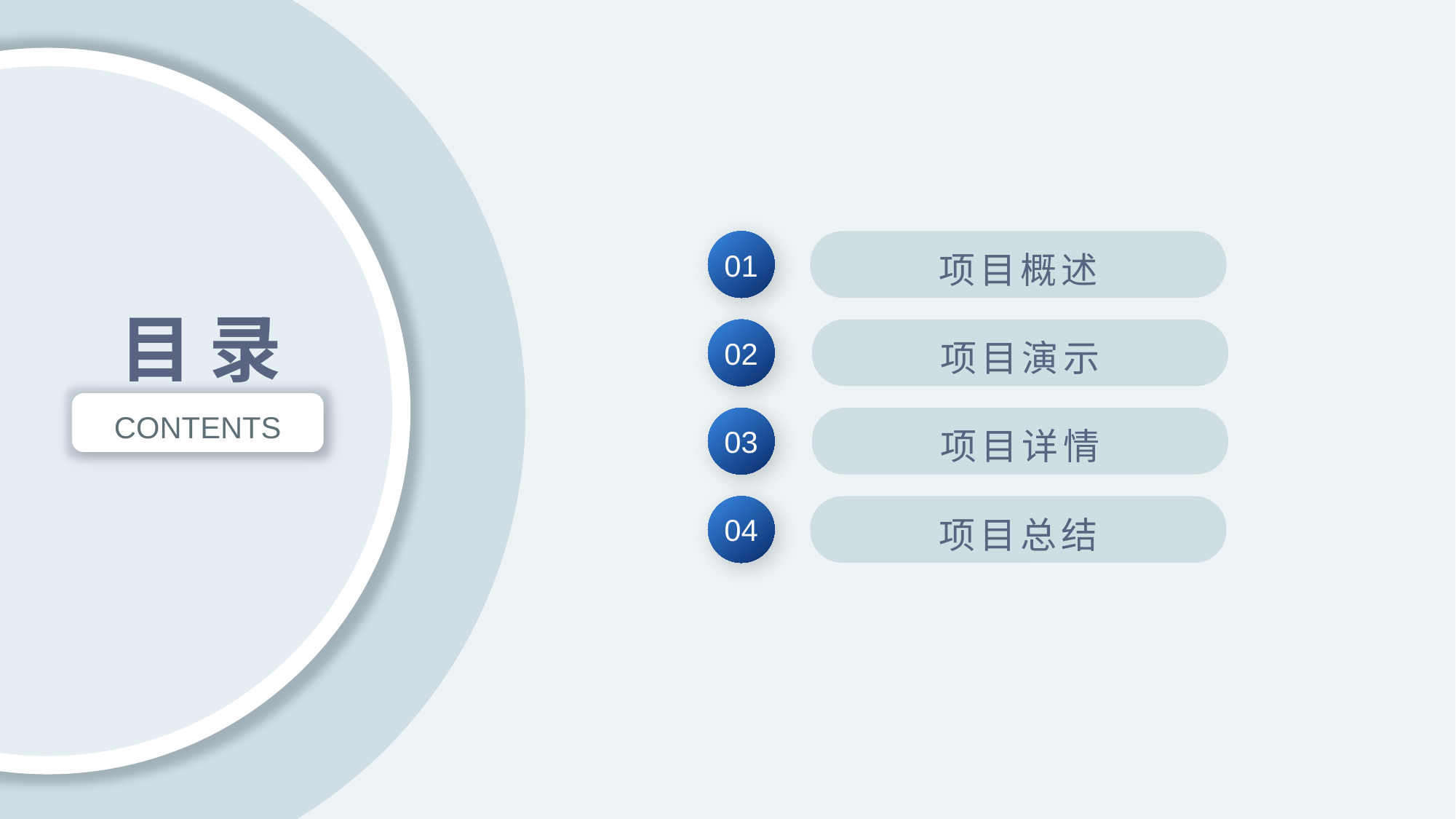

01
项目概述
目 录
02
项目演示
CONTENTS
03
项目详情
04
项目总结